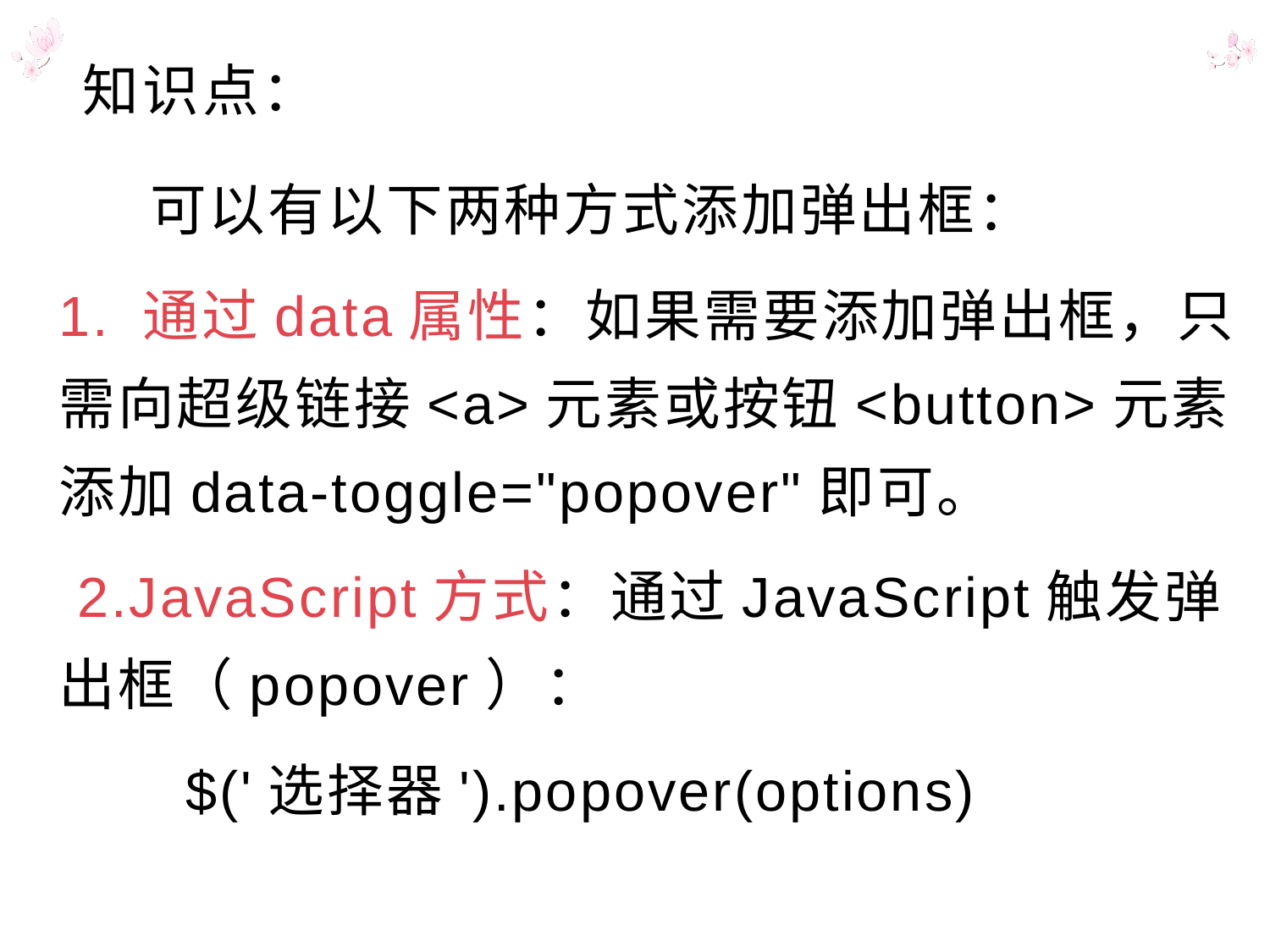

# 知识点：
     可以有以下两种方式添加弹出框：
1. 通过data属性：如果需要添加弹出框，只需向超级链接<a>元素或按钮<button>元素添加data-toggle="popover"即可。
 2.JavaScript方式：通过JavaScript触发弹出框（popover）：
	$('选择器').popover(options)